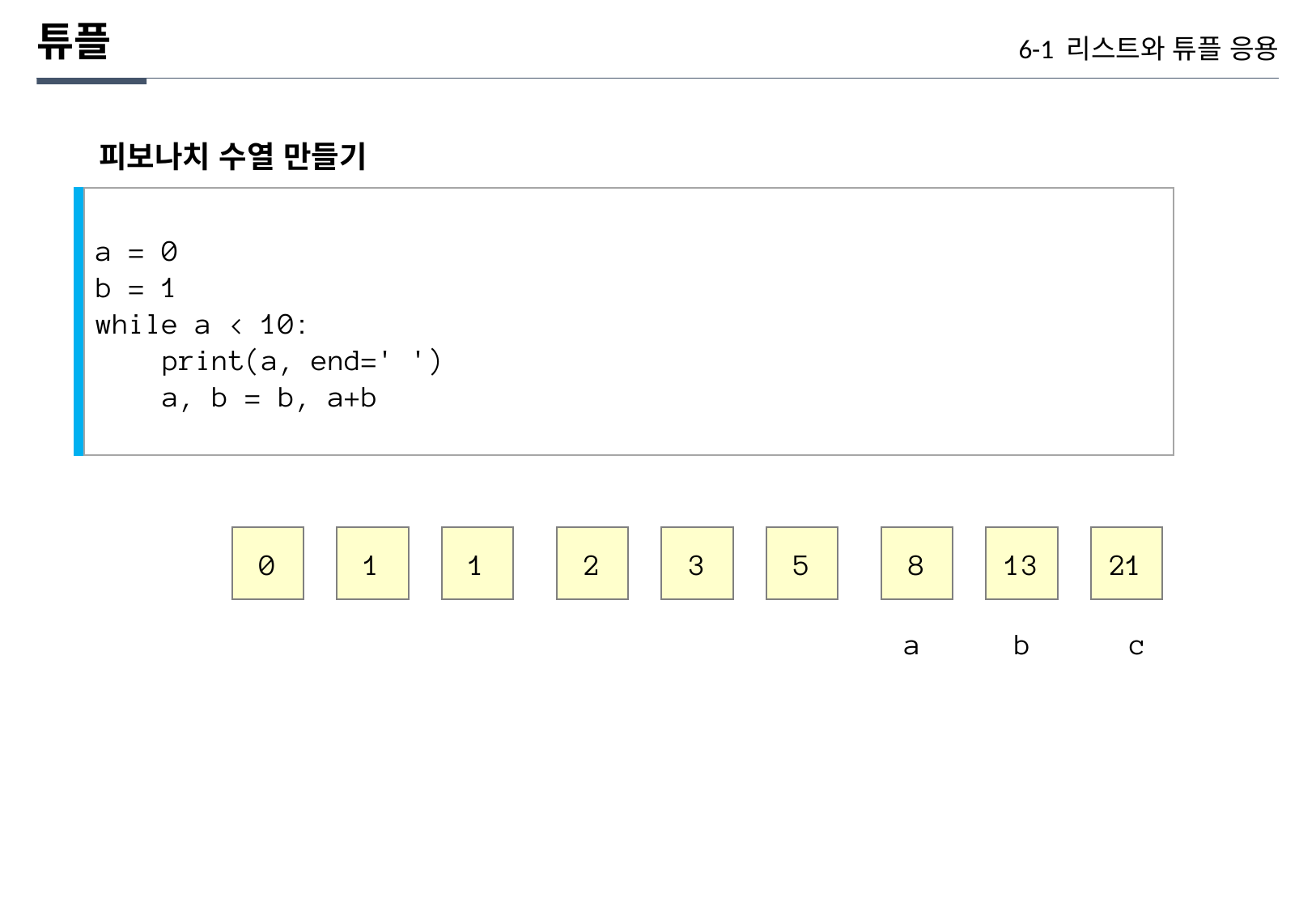

튜플
6-1 리스트와 튜플 응용
피보나치 수열 만들기

a = 0
b = 1
while a < 10:
    print(a, end=' ')
    a, b = b, a+b
0
1
1
2
3
5
8
13
21
a
b
c